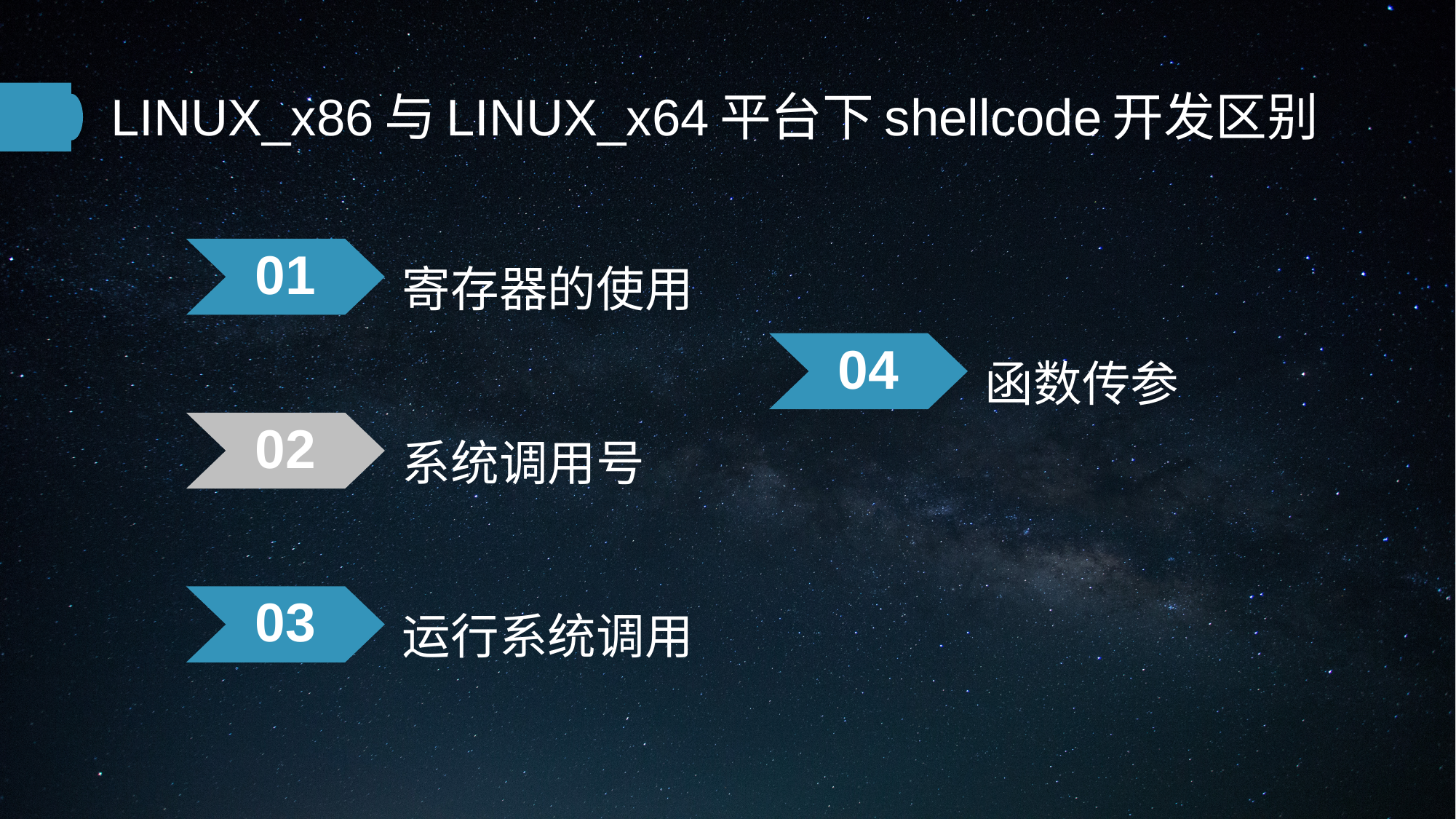

LINUX_x86与LINUX_x64平台下shellcode开发区别
寄存器的使用
01
函数传参
04
系统调用号
02
运行系统调用
03